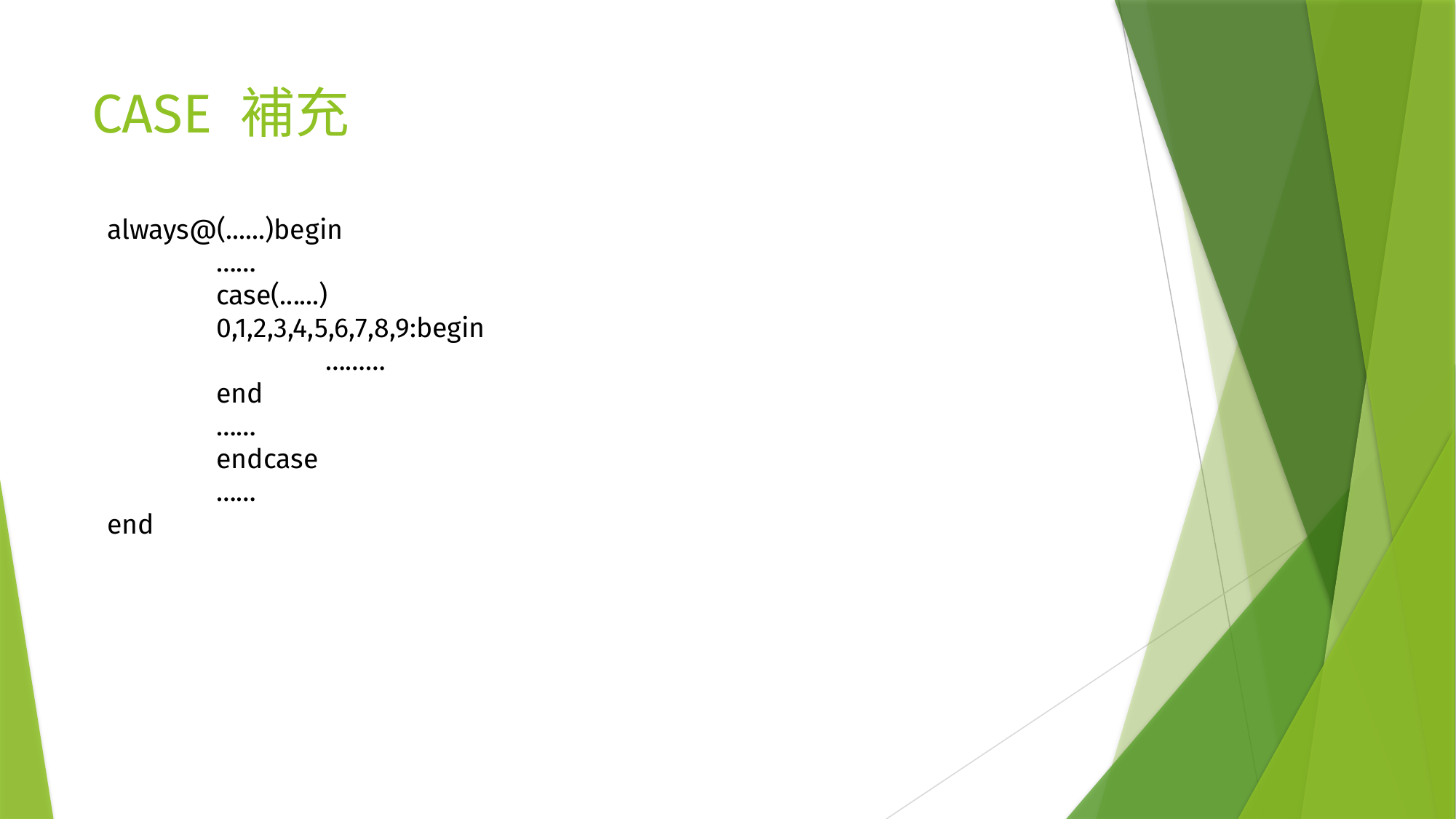

# CASE 補充
always@(......)begin
	……
	case(......)
	0,1,2,3,4,5,6,7,8,9:begin
		………
	end
	……
	endcase
	……
end